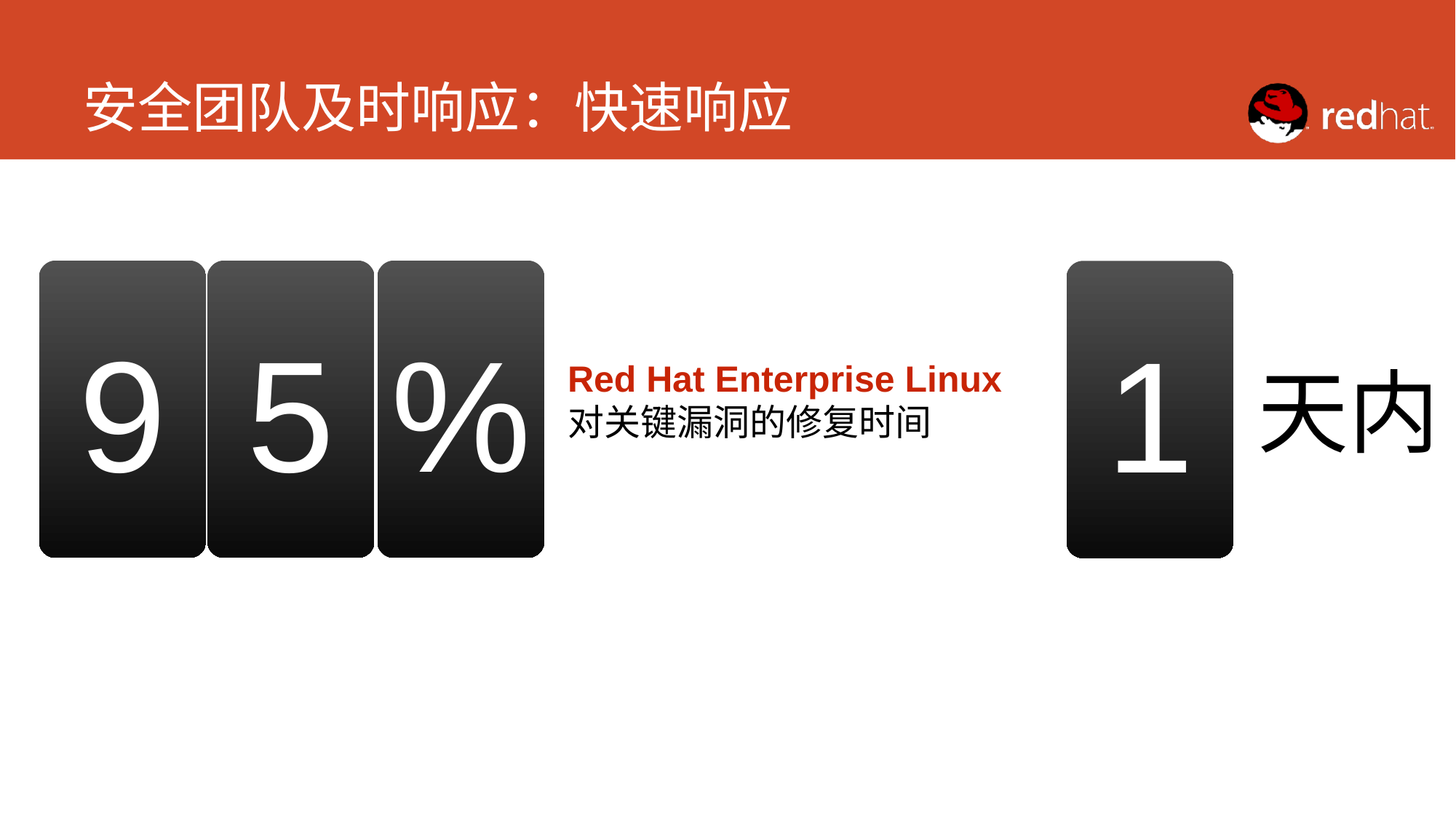

# 安全团队及时响应：快速响应
9
5
%
1
天内
Red Hat Enterprise Linux
对关键漏洞的修复时间
4